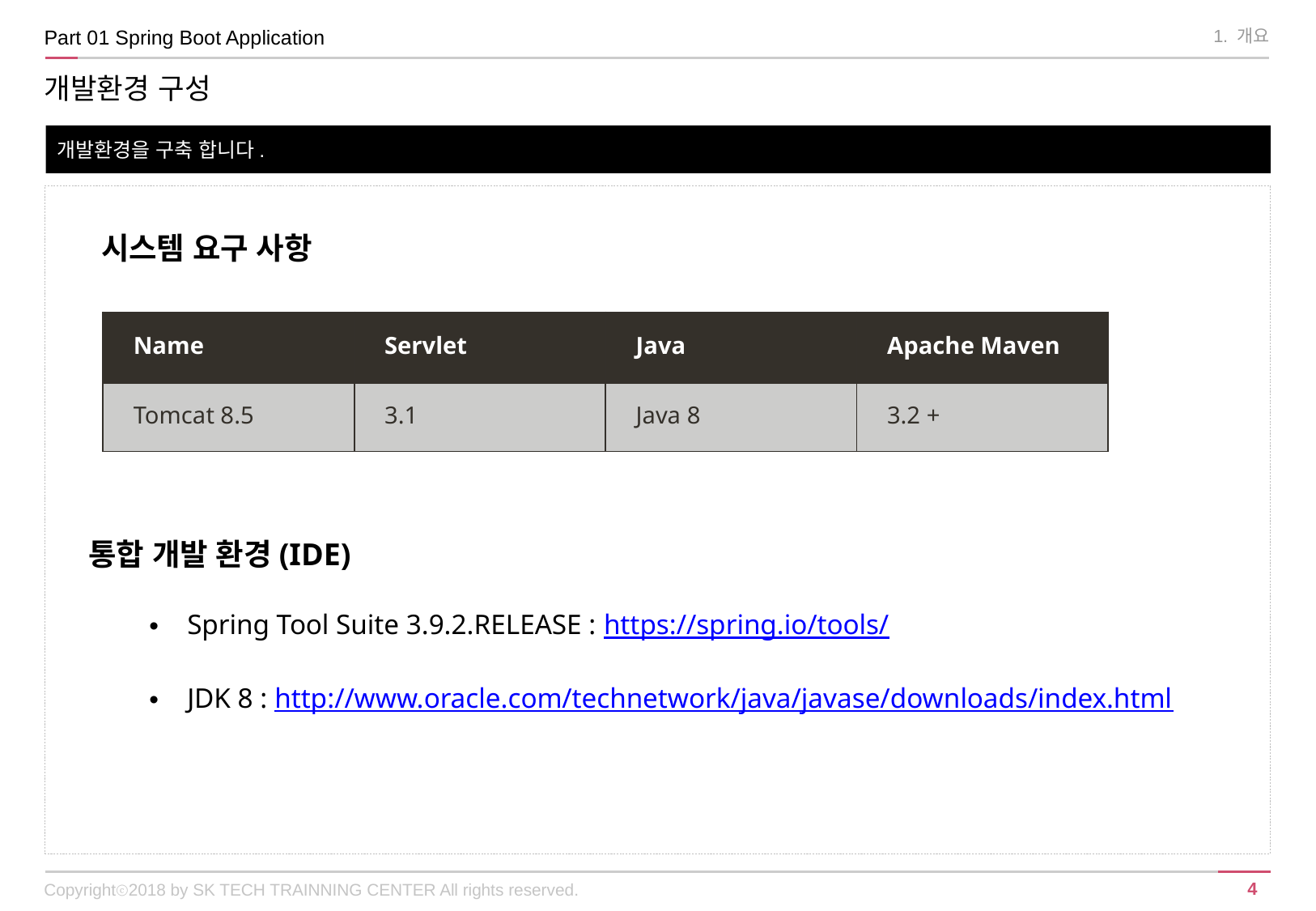

Part 01 Spring Boot Application
1. 개요
개발환경 구성
개발환경을 구축 합니다.
시스템 요구 사항
| Name | Servlet | Java | Apache Maven |
| --- | --- | --- | --- |
| Tomcat 8.5 | 3.1 | Java 8 | 3.2 + |
통합 개발 환경(IDE)

Spring Tool Suite 3.9.2.RELEASE : https://spring.io/tools/

JDK 8 : http://www.oracle.com/technetwork/java/javase/downloads/index.html

Copyrightⓒ2018 by SK TECH TRAINNING CENTER All rights reserved.